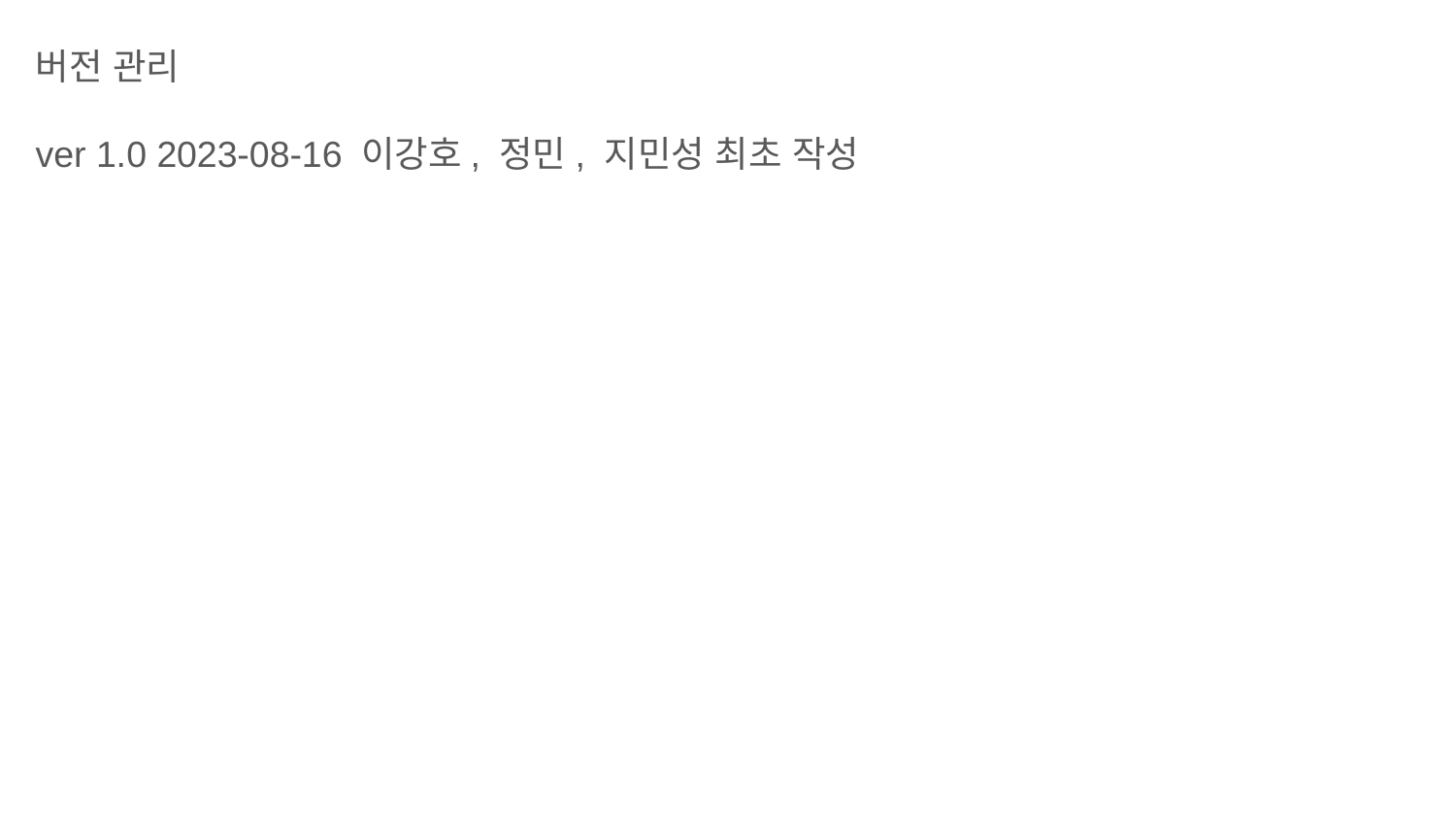

버전 관리

ver 1.0 2023-08-16 이강호, 정민, 지민성 최초 작성